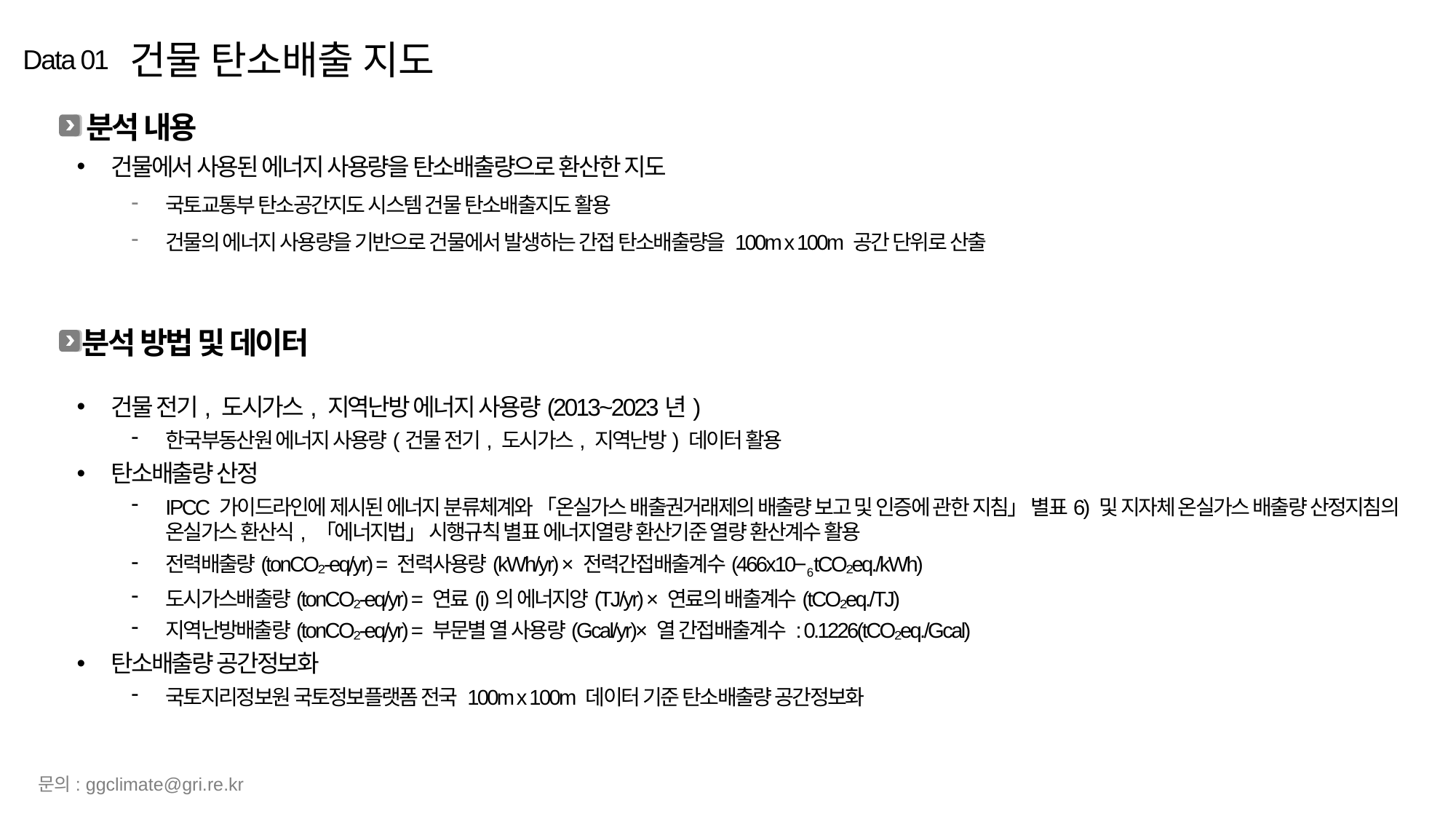

건물 탄소배출 지도
Data 01
분석 내용

건물에서 사용된 에너지 사용량을 탄소배출량으로 환산한 지도
국토교통부 탄소공간지도 시스템 건물 탄소배출지도 활용
건물의 에너지 사용량을 기반으로 건물에서 발생하는 간접 탄소배출량을 100m x 100m 공간 단위로 산출

분석 방법 및 데이터

건물 전기, 도시가스, 지역난방 에너지 사용량(2013~2023년)
한국부동산원 에너지 사용량(건물 전기, 도시가스, 지역난방) 데이터 활용
탄소배출량 산정
IPCC 가이드라인에 제시된 에너지 분류체계와 「온실가스 배출권거래제의 배출량 보고 및 인증에 관한 지침」 별표6) 및 지자체 온실가스 배출량 산정지침의 온실가스 환산식, 「에너지법」 시행규칙 별표 에너지열량 환산기준 열량 환산계수 활용
전력배출량(tonCO₂-eq/yr) = 전력사용량(kWh/yr) × 전력간접배출계수(466x10−6tCO₂eq./kWh)
도시가스배출량(tonCO₂-eq/yr) = 연료(i)의 에너지양(TJ/yr) × 연료의 배출계수(tCO₂eq./TJ)
지역난방배출량(tonCO₂-eq/yr) = 부문별 열 사용량(Gcal/yr)× 열 간접배출계수 : 0.1226(tCO₂eq./Gcal)
탄소배출량 공간정보화
국토지리정보원 국토정보플랫폼 전국 100m x 100m 데이터 기준 탄소배출량 공간정보화
문의: ggclimate@gri.re.kr